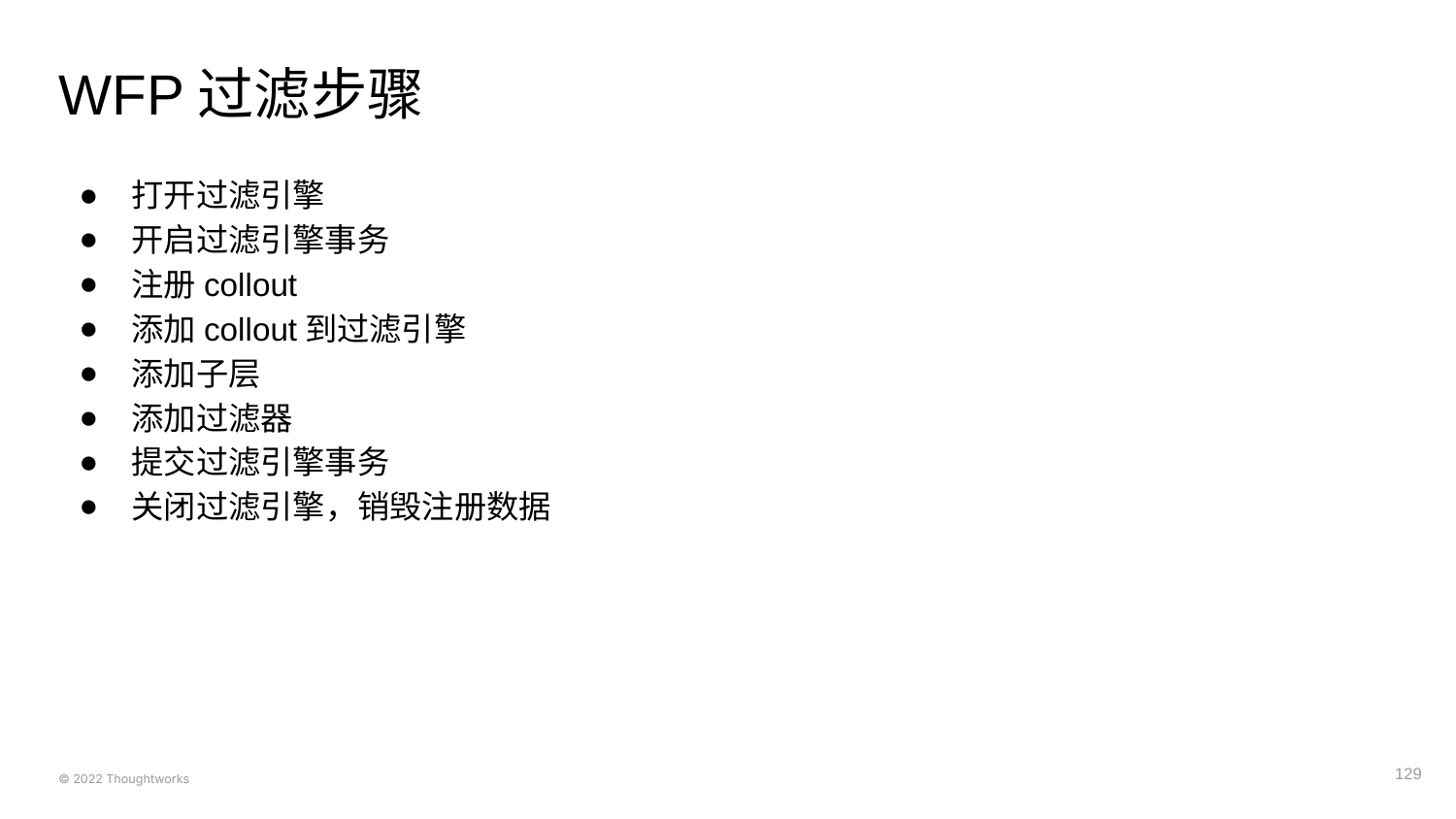

# WFP过滤步骤
打开过滤引擎
开启过滤引擎事务
注册collout
添加collout到过滤引擎
添加子层
添加过滤器
提交过滤引擎事务
关闭过滤引擎，销毁注册数据
129